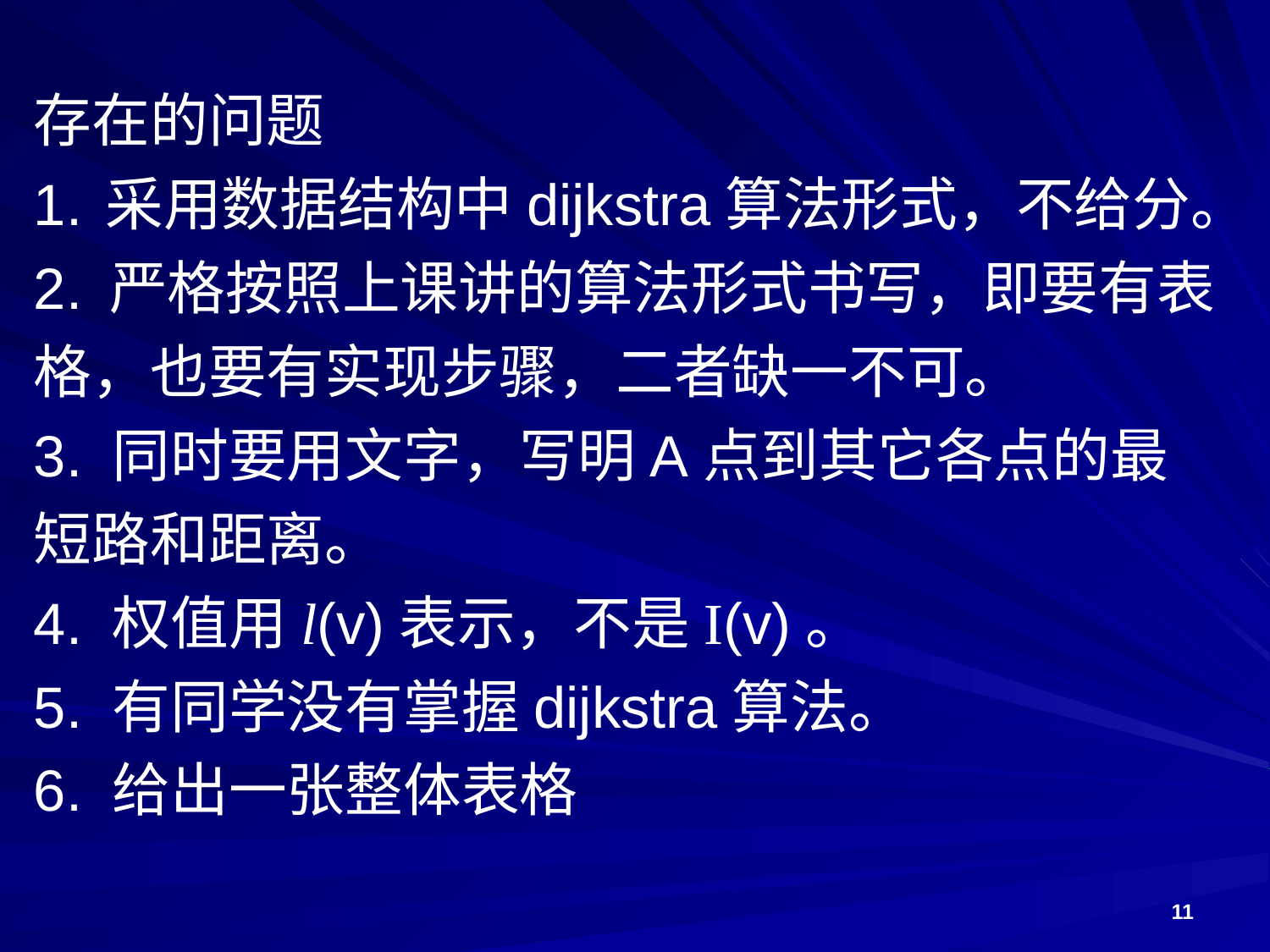

存在的问题
采用数据结构中dijkstra算法形式，不给分。
 严格按照上课讲的算法形式书写，即要有表格，也要有实现步骤，二者缺一不可。
3. 同时要用文字，写明A点到其它各点的最短路和距离。
4. 权值用l(v)表示，不是I(v)。
5. 有同学没有掌握dijkstra算法。
6. 给出一张整体表格

11